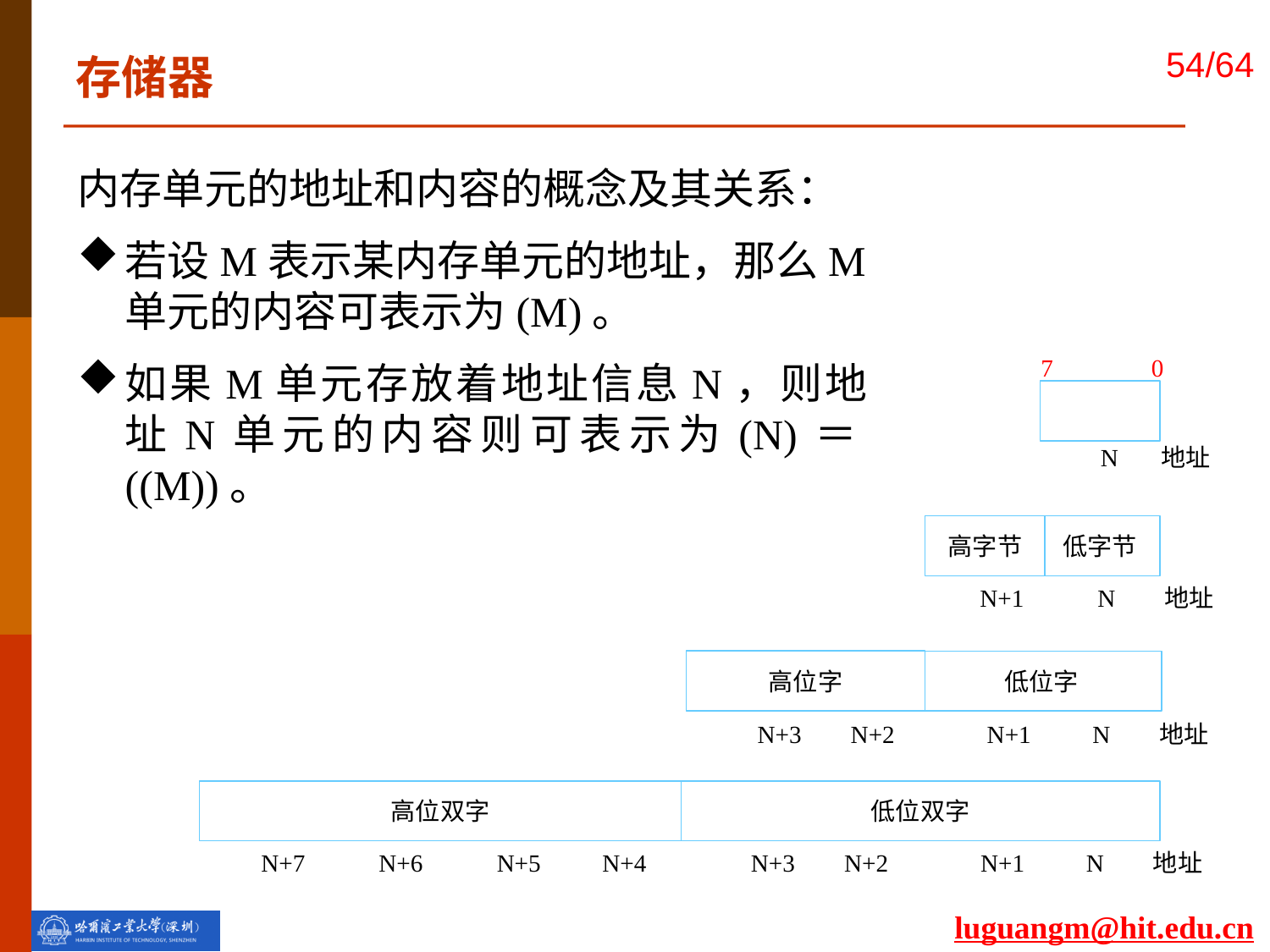

存储器
内存单元的地址和内容的概念及其关系：
若设M表示某内存单元的地址，那么M单元的内容可表示为(M)。
如果M单元存放着地址信息N，则地址N单元的内容则可表示为(N)＝((M))。
7                0

N      地址
高字节
低字节
N+1            N       地址
高位字
低位字
N+3        N+2               N+1          N       地址
高位双字
低位双字
         N+7            N+6            N+5          N+4                 N+3        N+2               N+1          N       地址